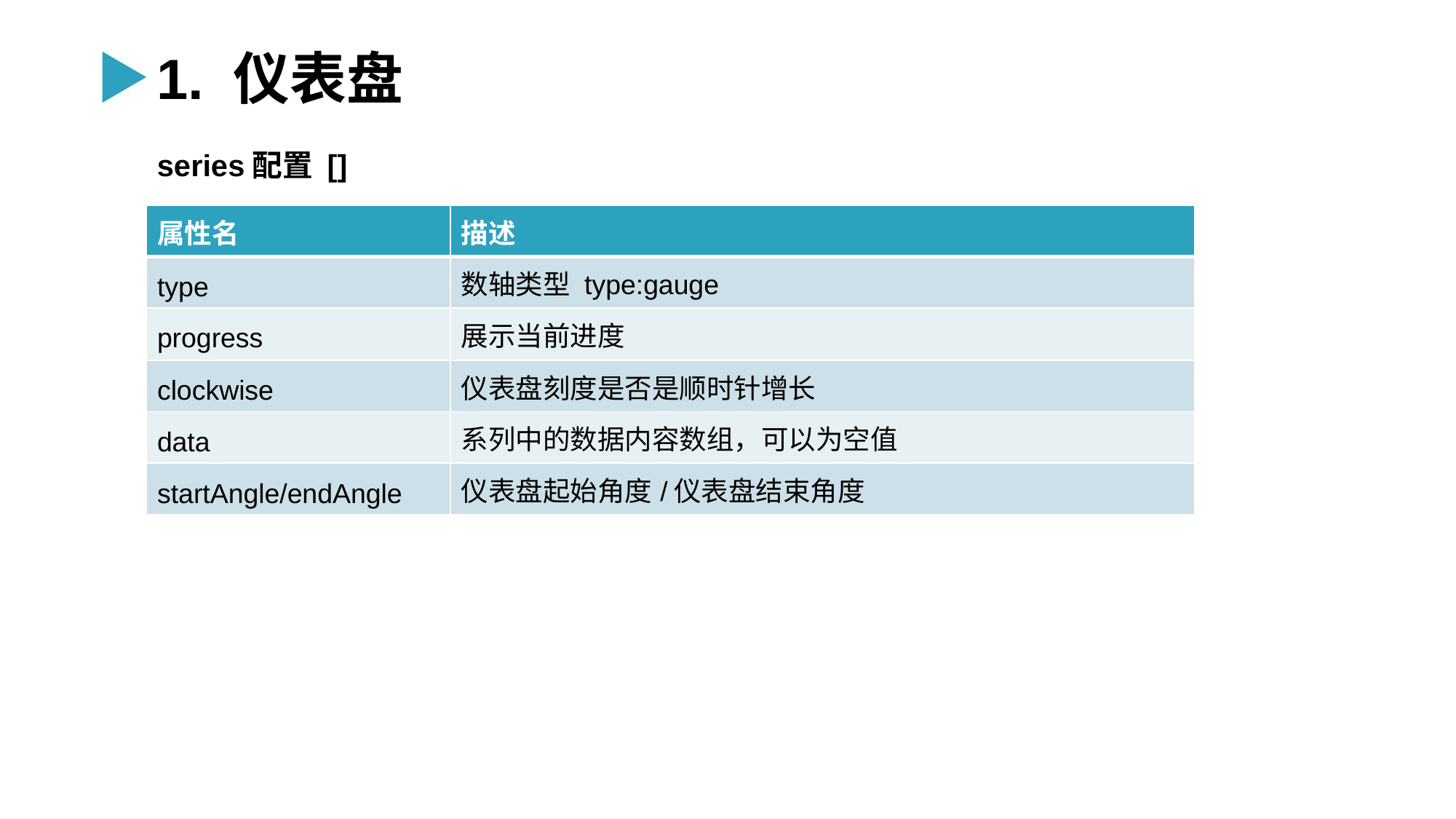

1. 仪表盘

series配置 []
| 属性名 | 描述 |
| --- | --- |
| type | 数轴类型 type:gauge |
| progress | 展示当前进度 |
| clockwise | 仪表盘刻度是否是顺时针增长 |
| data | 系列中的数据内容数组，可以为空值 |
| startAngle/endAngle | 仪表盘起始角度/仪表盘结束角度 |